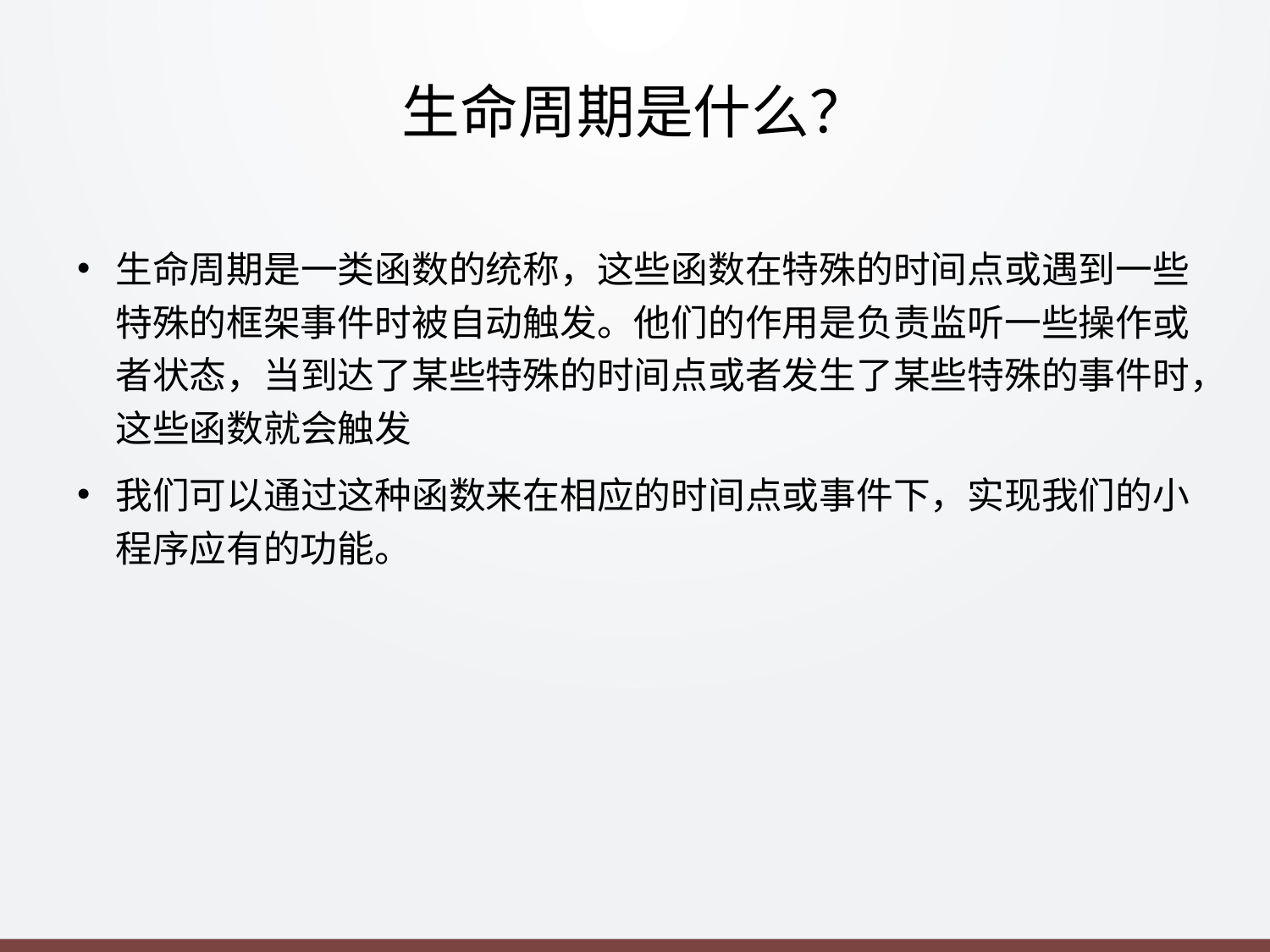

# 生命周期是什么？
生命周期是一类函数的统称，这些函数在特殊的时间点或遇到一些特殊的框架事件时被自动触发。他们的作用是负责监听一些操作或者状态，当到达了某些特殊的时间点或者发生了某些特殊的事件时，这些函数就会触发
我们可以通过这种函数来在相应的时间点或事件下，实现我们的小程序应有的功能。